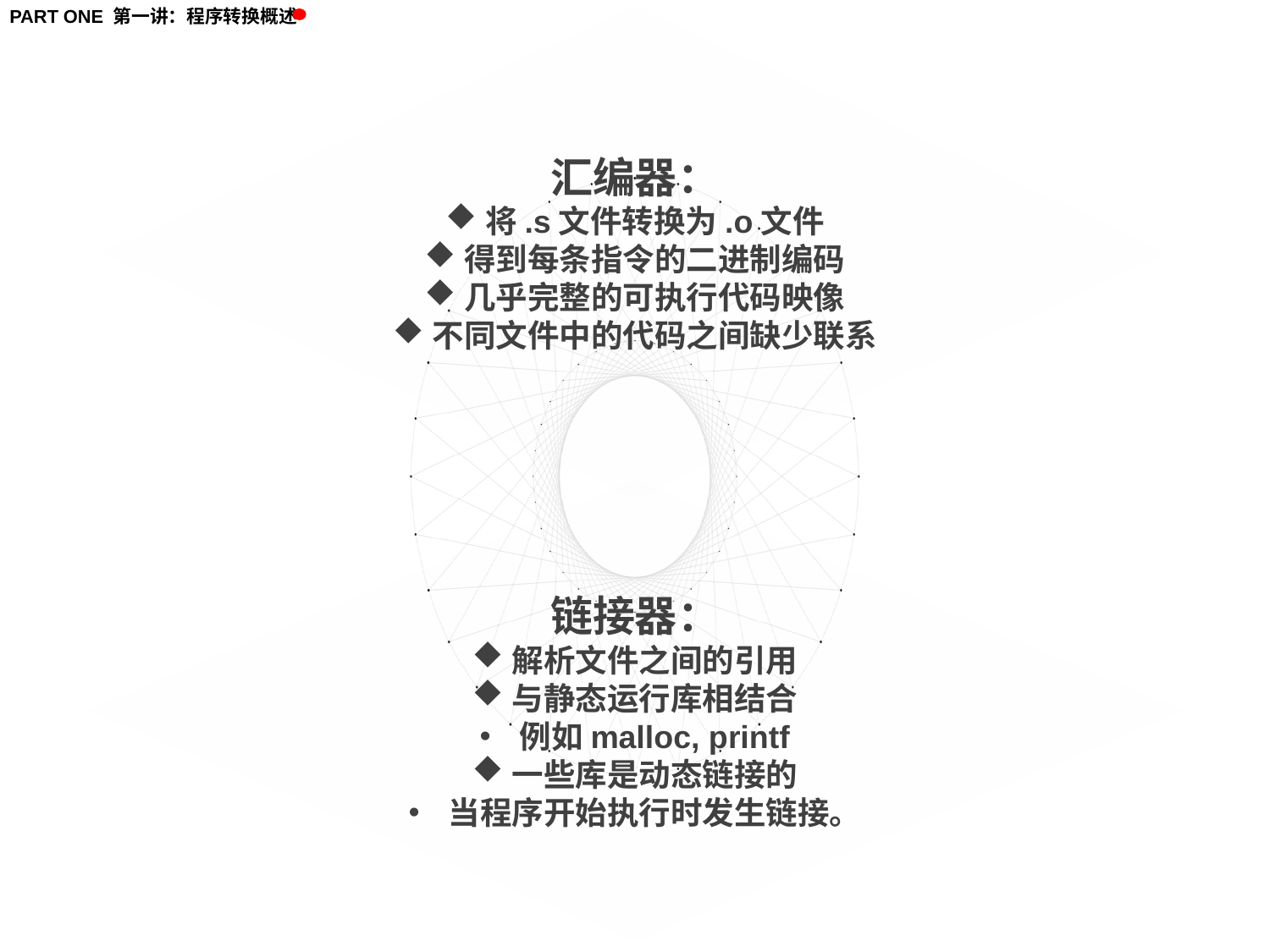

PART ONE 第一讲：程序转换概述
汇编器：
将.s文件转换为.o文件
得到每条指令的二进制编码
几乎完整的可执行代码映像
不同文件中的代码之间缺少联系

链接器：
解析文件之间的引用
与静态运行库相结合
例如malloc, printf
一些库是动态链接的
当程序开始执行时发生链接。